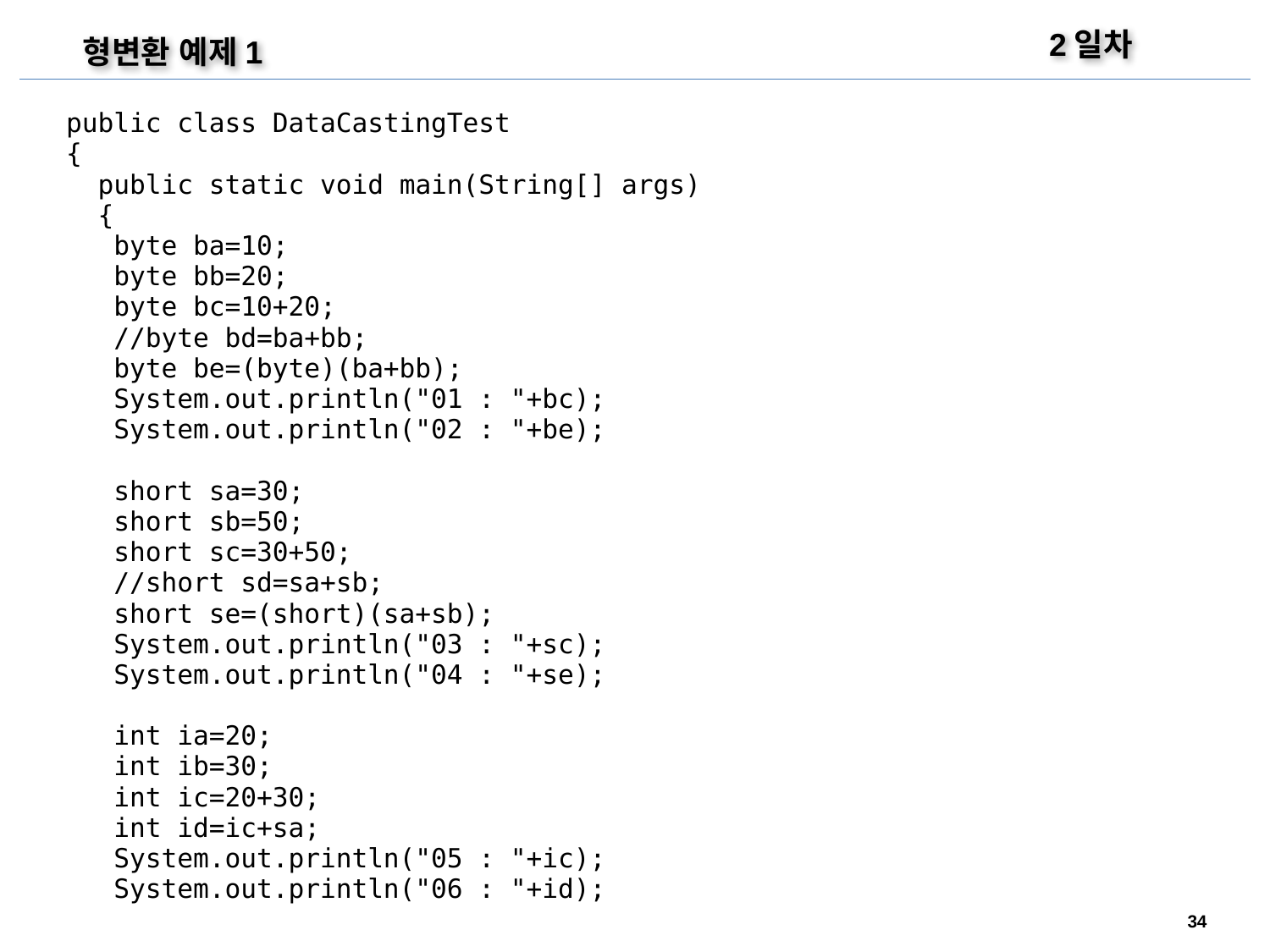

2일차
형변환 예제1
public class DataCastingTest
{
  public static void main(String[] args)
  {
	byte ba=10;
	byte bb=20;
	byte bc=10+20;
	//byte bd=ba+bb;
	byte be=(byte)(ba+bb);
	System.out.println("01 : "+bc);
	System.out.println("02 : "+be);

	short sa=30;
	short sb=50;
	short sc=30+50;
	//short sd=sa+sb;
	short se=(short)(sa+sb);
	System.out.println("03 : "+sc);
	System.out.println("04 : "+se);

	int ia=20;
	int ib=30;
	int ic=20+30;
	int id=ic+sa;
	System.out.println("05 : "+ic);
	System.out.println("06 : "+id);